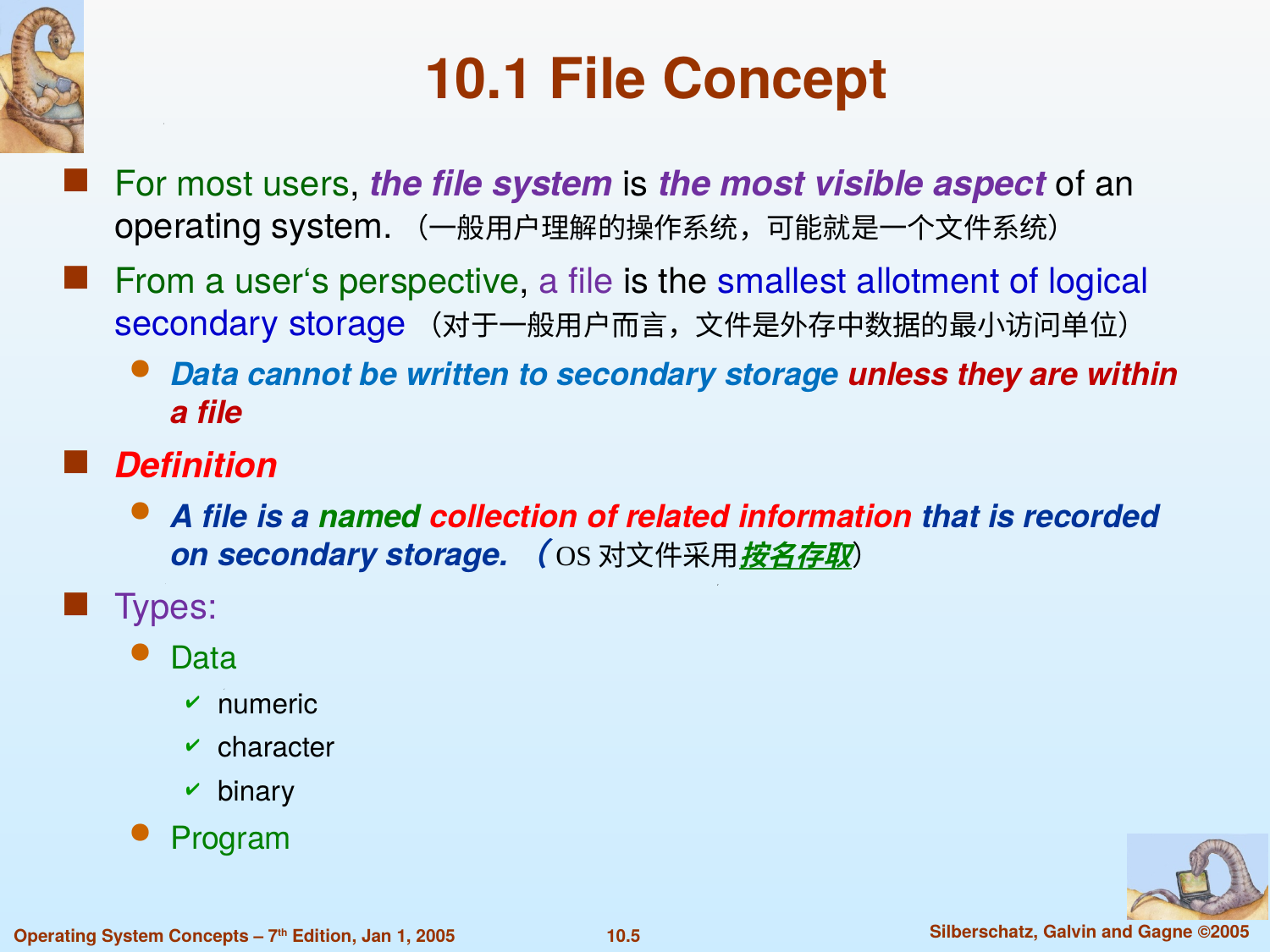

10.1 File Concept
For most users, the file system is the most visible aspect of an operating system.（一般用户理解的操作系统，可能就是一个文件系统）
From a user‘s perspective, a file is the smallest allotment of logical secondary storage（对于一般用户而言，文件是外存中数据的最小访问单位）
Data cannot be written to secondary storage unless they are within a file
Definition
A file is a named collection of related information that is recorded on secondary storage.（OS对文件采用按名存取）
Types:
Data
numeric
character
binary
Program